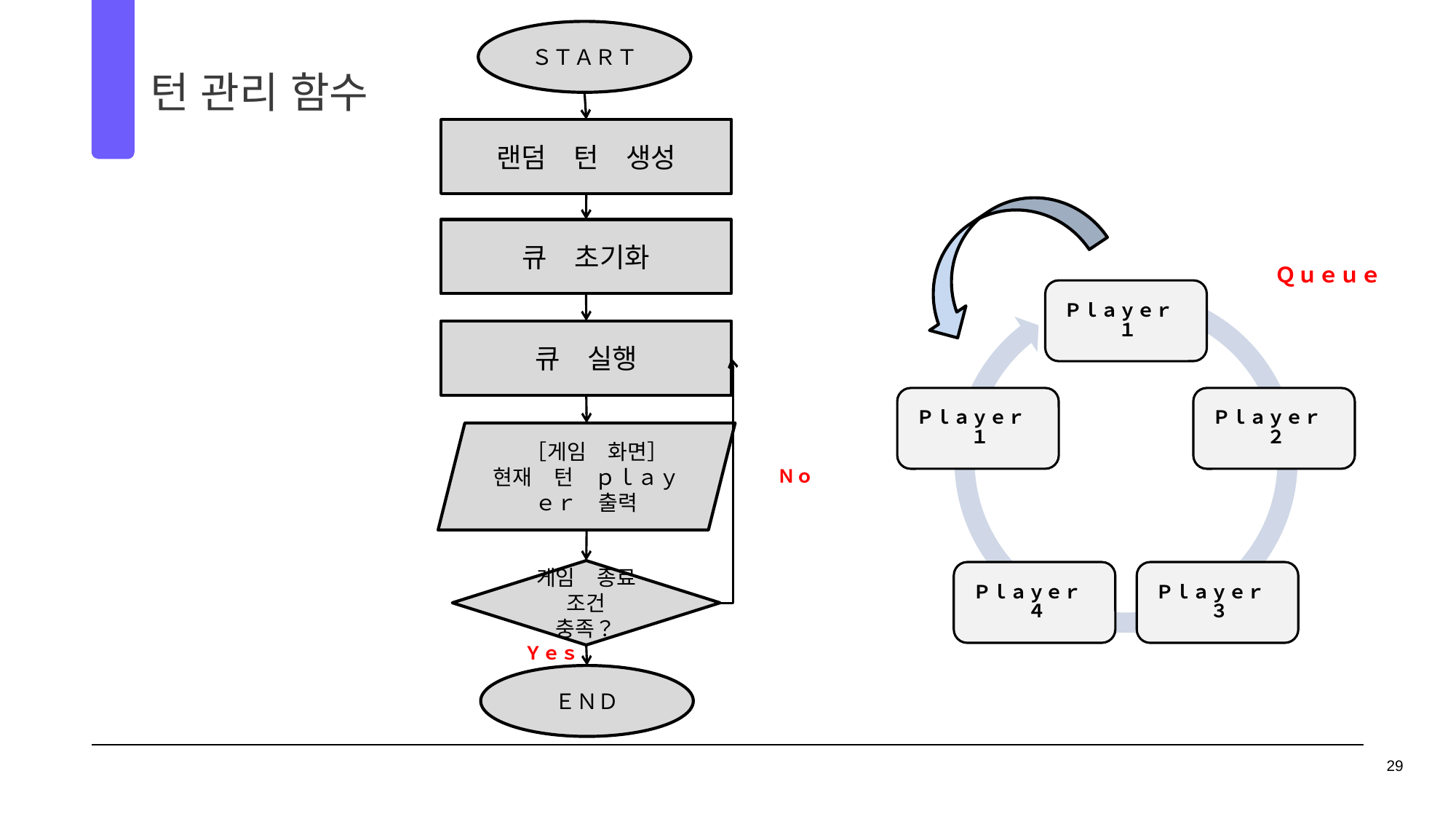

ＳＴＡＲＴ
턴 관리 함수
랜덤　턴　생성
05

큐　초기화
Ｑｕｅｕｅ
Ｐｌａｙｅｒ　１
Ｐｌａｙｅｒ　２
Ｐｌａｙｅｒ　３
Ｐｌａｙｅｒ　４
Ｐｌａｙｅｒ　１
큐　실행
　［게임　화면］
현재　턴　ｐｌａｙｅｒ　출력
Ｎｏ
게임　종료　조건　충족？
Ｙｅｓ
ＥＮＤ
29